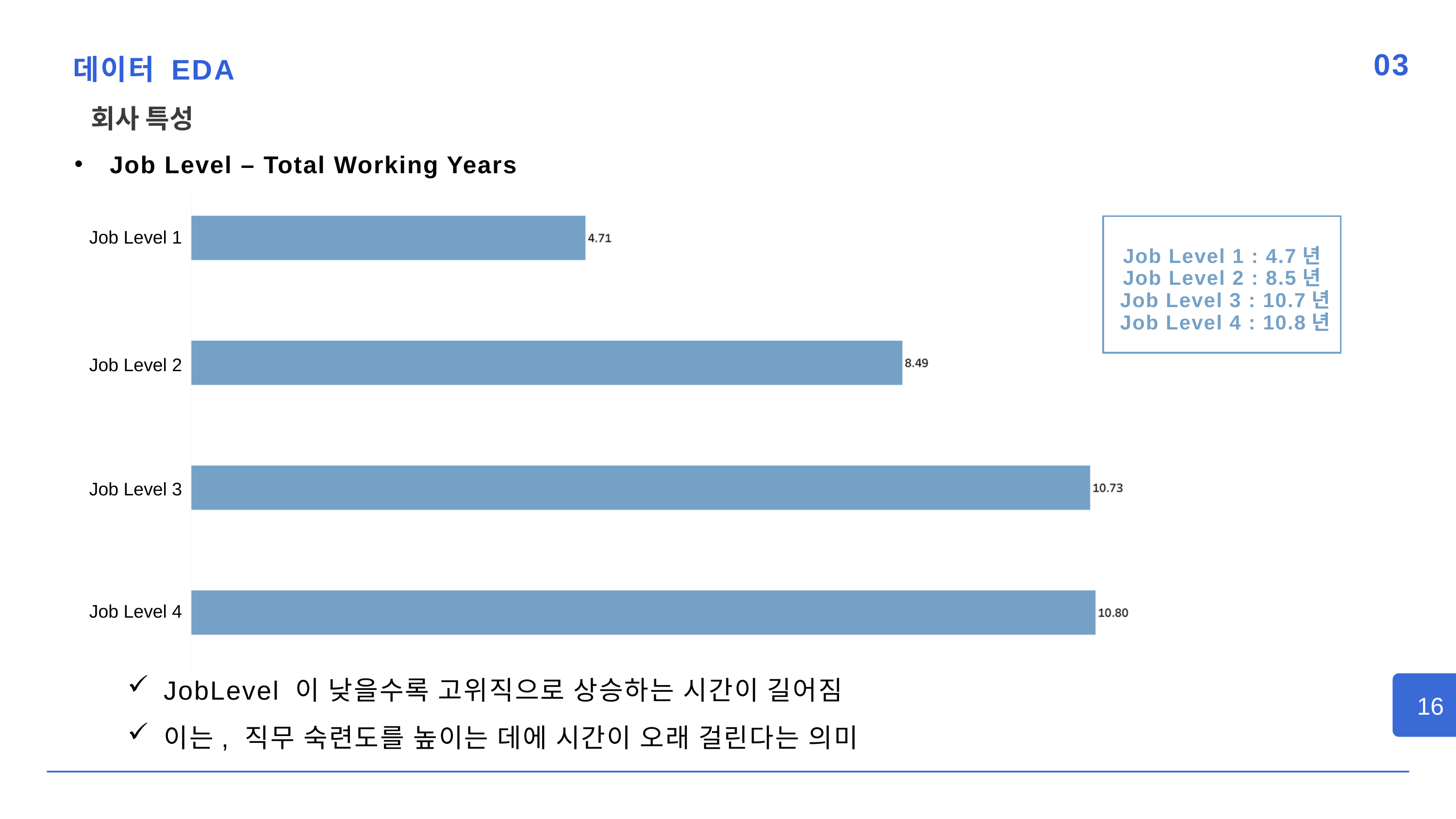

데이터 EDA
03
회사 특성
 Job Level – Total Working Years

Job Level 1 : 4.7년
Job Level 2 : 8.5년
 Job Level 3 : 10.7년
 Job Level 4 : 10.8년
Job Level 1

Job Level 2
Job Level 3
Job Level 4
JobLevel 이 낮을수록 고위직으로 상승하는 시간이 길어짐
이는, 직무 숙련도를 높이는 데에 시간이 오래 걸린다는 의미
16